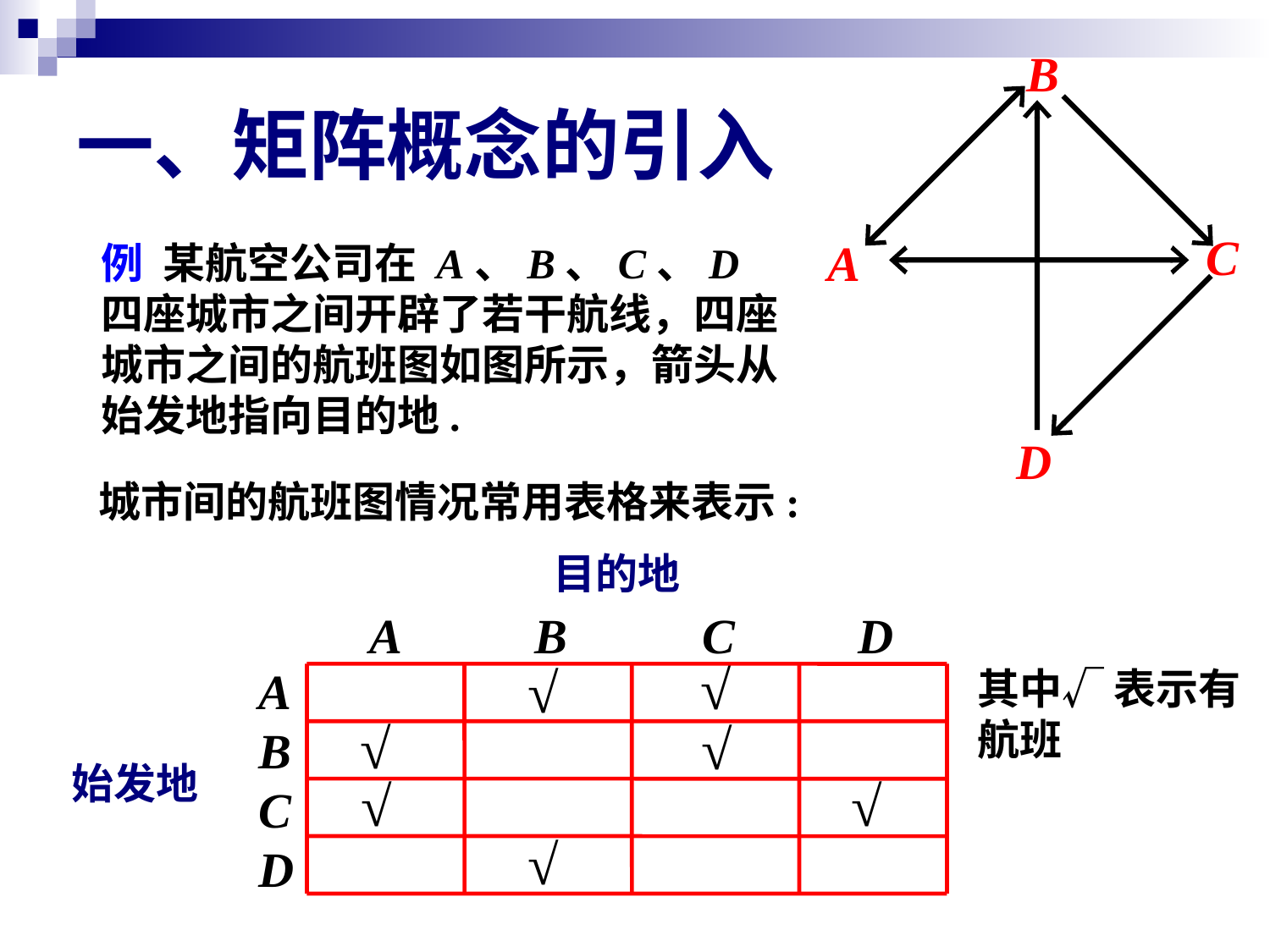

B
# 一、矩阵概念的引入

C
A
例  某航空公司在 A、B、C、D 四座城市之间开辟了若干航线，四座城市之间的航班图如图所示，箭头从始发地指向目的地.

D
城市间的航班图情况常用表格来表示:
目的地
   A           B           C          D
A
B
C
D
其中√ 表示有航班

始发地
√
√
√
√
√
√
√